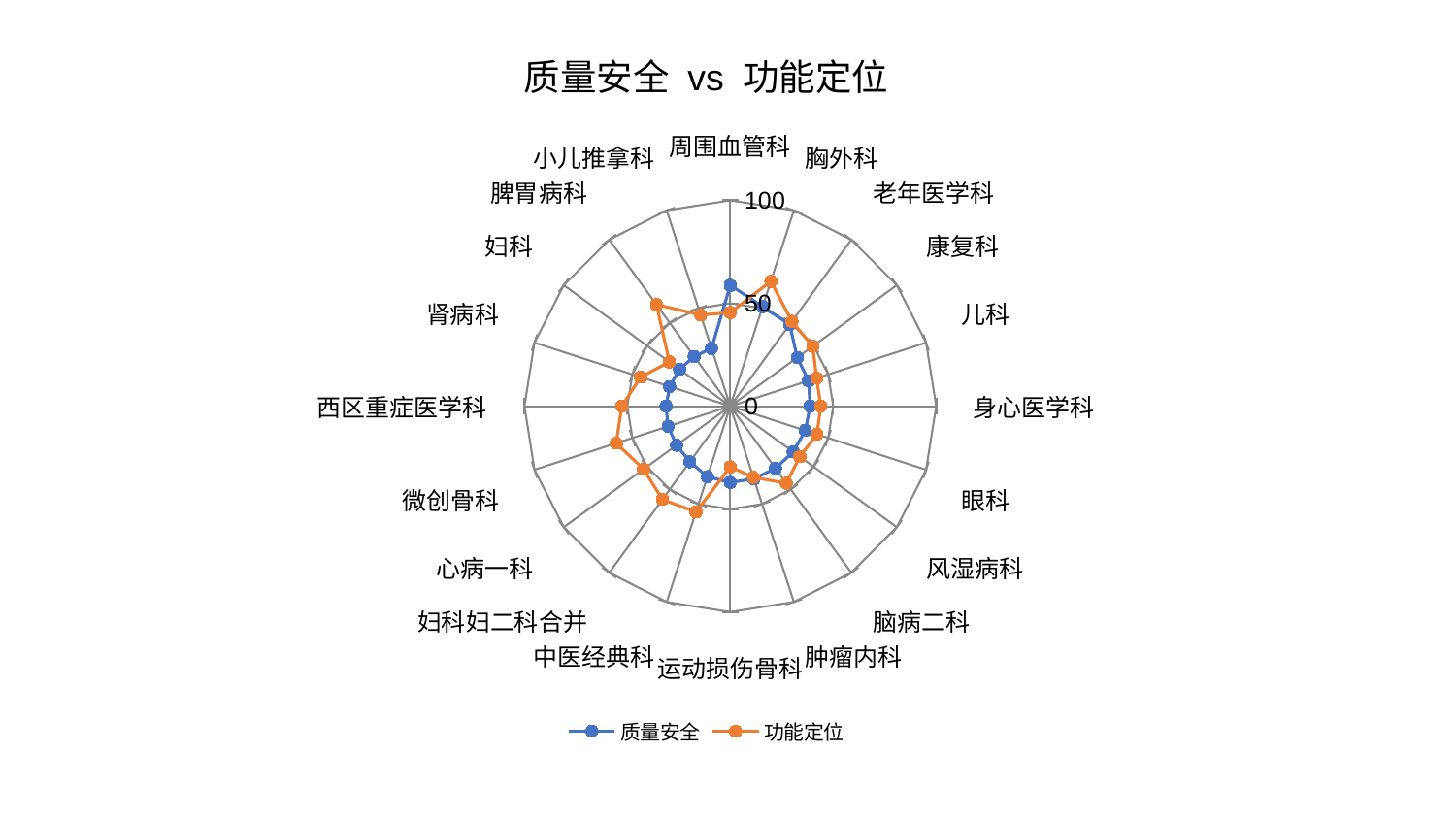

### Chart: 质量安全 vs 功能定位

| Category | 质量安全 | 功能定位 |
|---|---|---|
| 周围血管科 | 58.742418471370755 | 45.505006240720625 |
| 胸外科 | 50.85539456004875 | 63.840181310052984 |
| 老年医学科 | 49.089216686468816 | 50.90216128303733 |
| 康复科 | 40.21889342498635 | 49.52406733925882 |
| 儿科 | 39.972910787463846 | 44.090223039531516 |
| 身心医学科 | 38.77283508899379 | 43.93396809159334 |
| 眼科 | 38.29434091095412 | 44.27983068772405 |
| 风湿病科 | 37.74855097918088 | 41.72811009192437 |
| 脑病二科 | 37.33878885776824 | 46.29610089212399 |
| 肿瘤内科 | 37.14512910441274 | 36.3484219020777 |
| 运动损伤骨科 | 37.05017577263199 | 29.49813535242157 |
| 中医经典科 | 36.02015241010564 | 54.04830111858524 |
| 妇科妇二科合并 | 33.395321448289785 | 56.03861890696718 |
| 心病一科 | 32.28265292447558 | 52.06099339167078 |
| 微创骨科 | 31.785215843268798 | 58.25246415044717 |
| 西区重症医学科 | 31.21742637463558 | 52.677113469537325 |
| 肾病科 | 30.995349270072474 | 45.791618545199675 |
| 妇科 | 30.43459528384965 | 36.54826371621003 |
| 脾胃病科 | 29.900371168451944 | 61.01863090041884 |
| 小儿推拿科 | 29.48510064370788 | 46.58688538645112 |
6